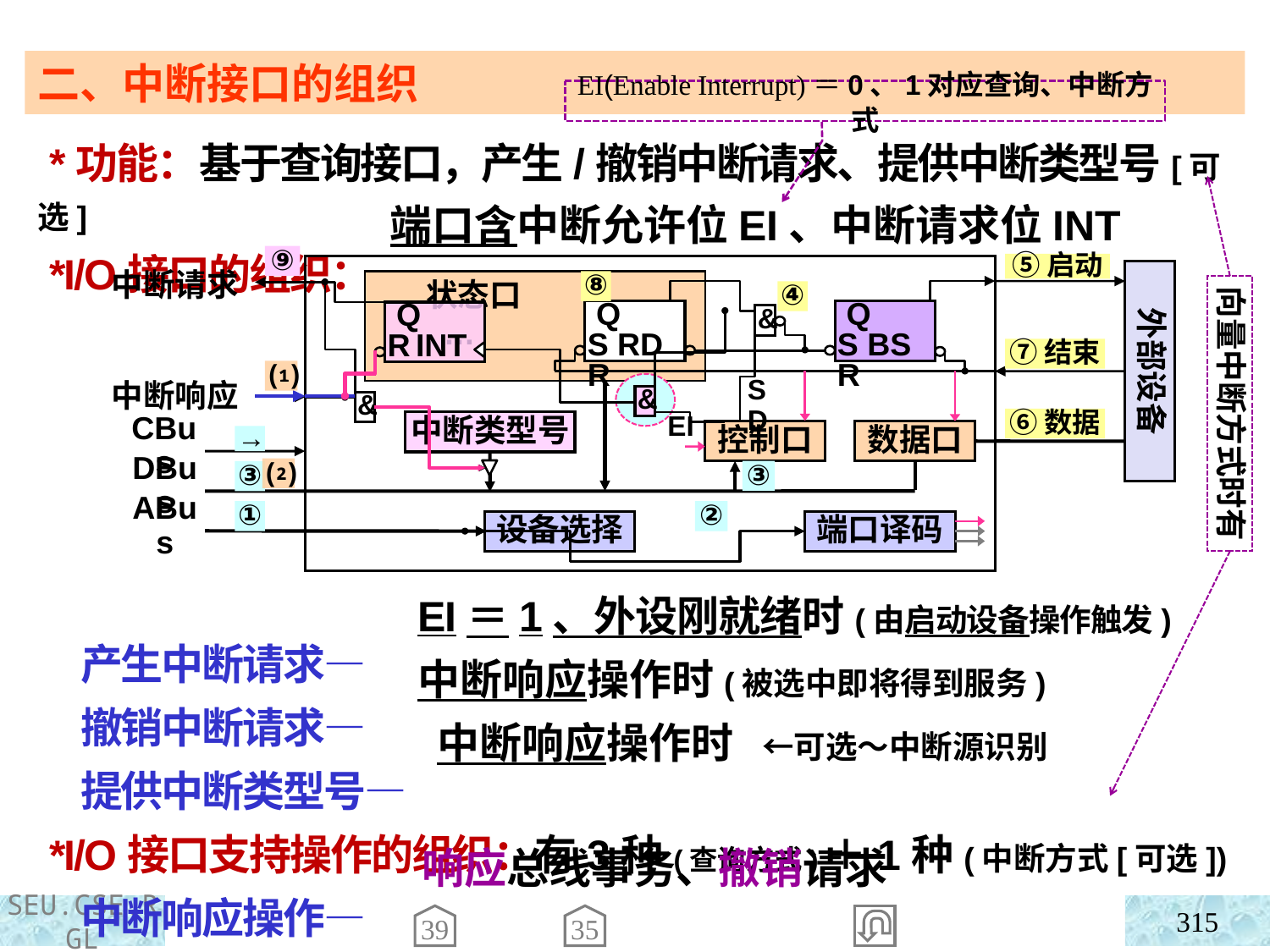

二、中断接口的组织
EI(Enable Interrupt)＝0、1对应查询、中断方式
 *功能：基于查询接口，产生/撤销中断请求、提供中断类型号[可选]
 *I/O接口的组织：

    产生中断请求—
    撤销中断请求—
    提供中断类型号—
 *I/O接口支持操作的组织：有3种(查询方式)＋1种(中断方式[可选])
    中断响应操作—
向量中断方式时有
端口含中断允许位EI、中断请求位INT
⑨
⑤启动
⑧
④
⑦结束
⑥数据
→
③
③
①
②

外部设备
          状态口
         …
中断请求
 Q
S RD R
 Q
S BS R
&

SD
控制口
数据口
CBus
DBus
设备选择
端口译码
ABus
中断响应
&
中断类型号

 Q
R INT

EI
&
⑴
⑵

EI＝1、外设刚就绪时(由启动设备操作触发)
中断响应操作时(被选中即将得到服务)
 中断响应操作时   ←可选～中断源识别
响应总线事务、撤销请求
315
39
35